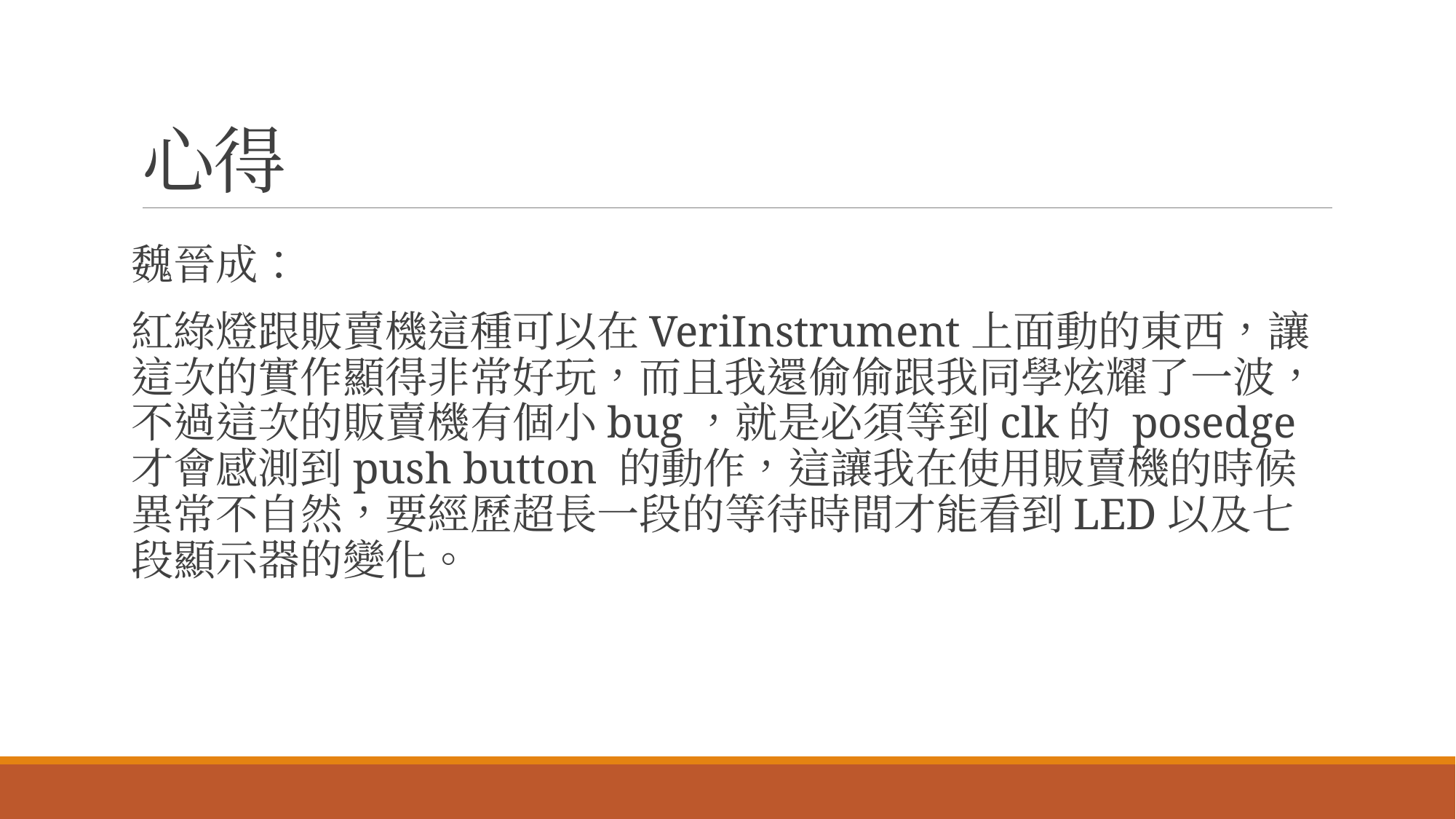

# 心得
魏晉成：
紅綠燈跟販賣機這種可以在VeriInstrument上面動的東西，讓這次的實作顯得非常好玩，而且我還偷偷跟我同學炫耀了一波，不過這次的販賣機有個小bug，就是必須等到clk的 posedge才會感測到push button 的動作，這讓我在使用販賣機的時候異常不自然，要經歷超長一段的等待時間才能看到LED以及七段顯示器的變化。